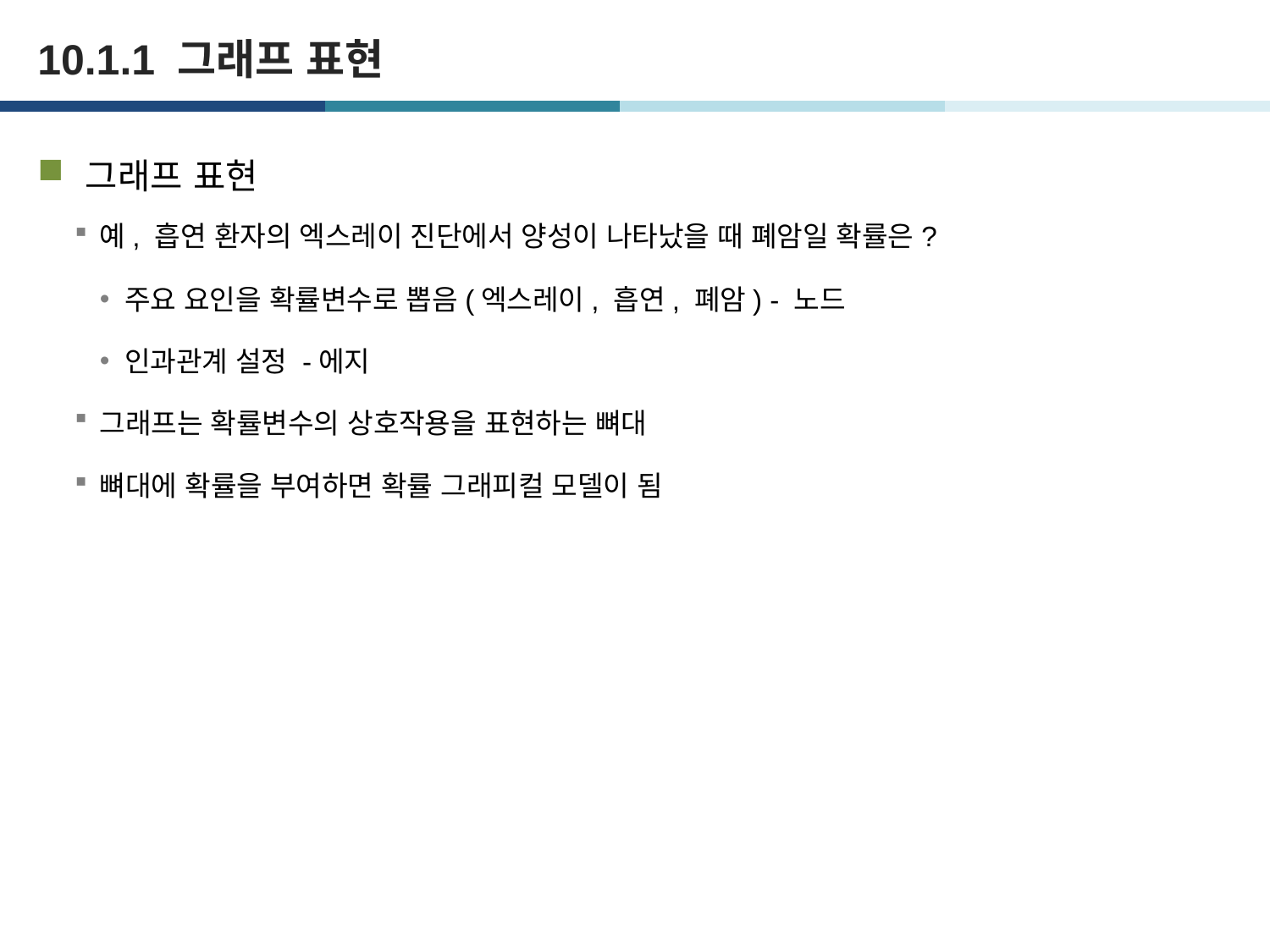

# 10.1.1 그래프 표현
그래프 표현
예, 흡연 환자의 엑스레이 진단에서 양성이 나타났을 때 폐암일 확률은?
주요 요인을 확률변수로 뽑음(엑스레이, 흡연, 폐암) - 노드
인과관계 설정 -에지
그래프는 확률변수의 상호작용을 표현하는 뼈대
뼈대에 확률을 부여하면 확률 그래피컬 모델이 됨